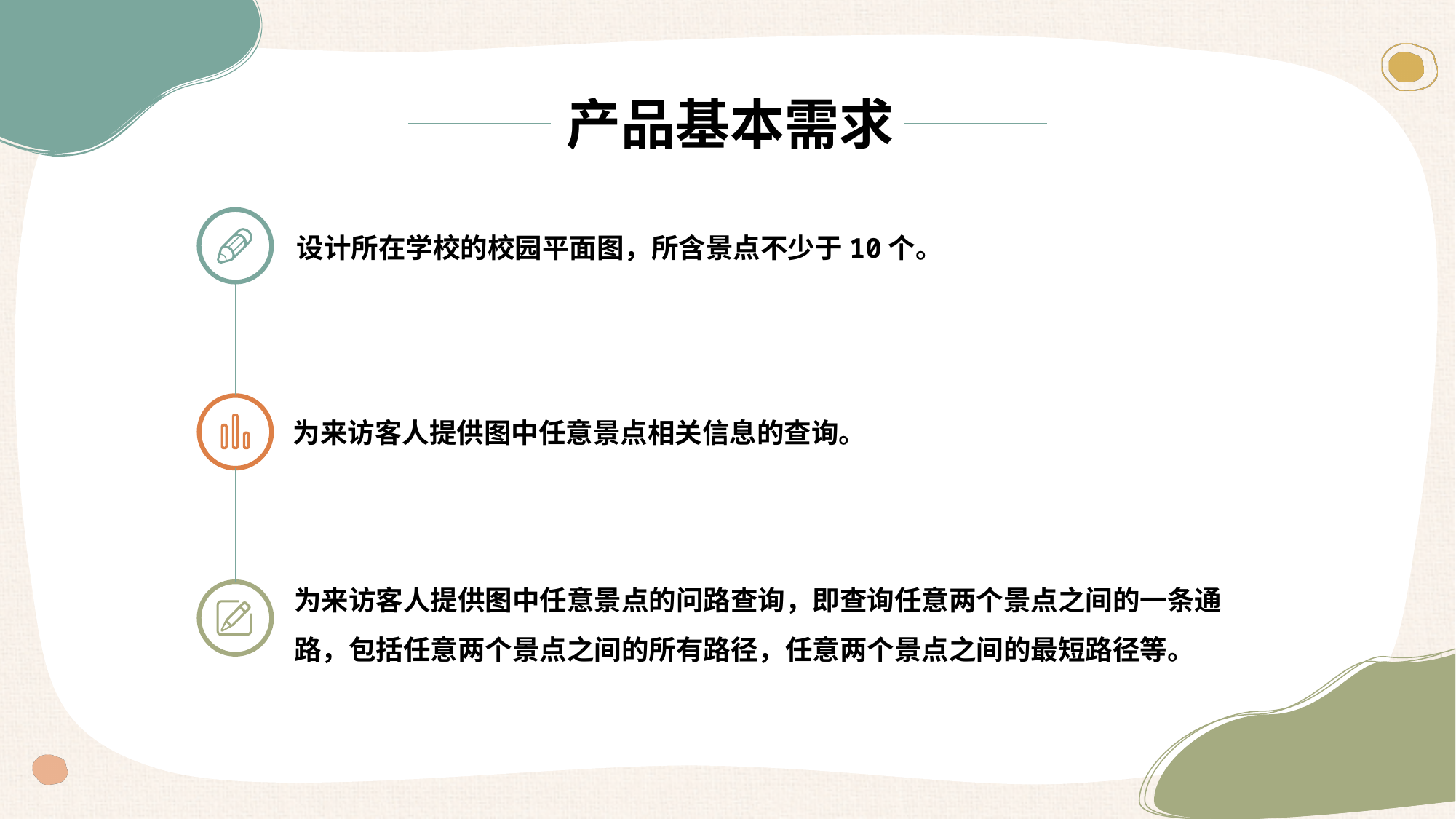

产品基本需求

设计所在学校的校园平面图，所含景点不少于10个。
为来访客人提供图中任意景点相关信息的查询。
为来访客人提供图中任意景点的问路查询，即查询任意两个景点之间的一条通路，包括任意两个景点之间的所有路径，任意两个景点之间的最短路径等。